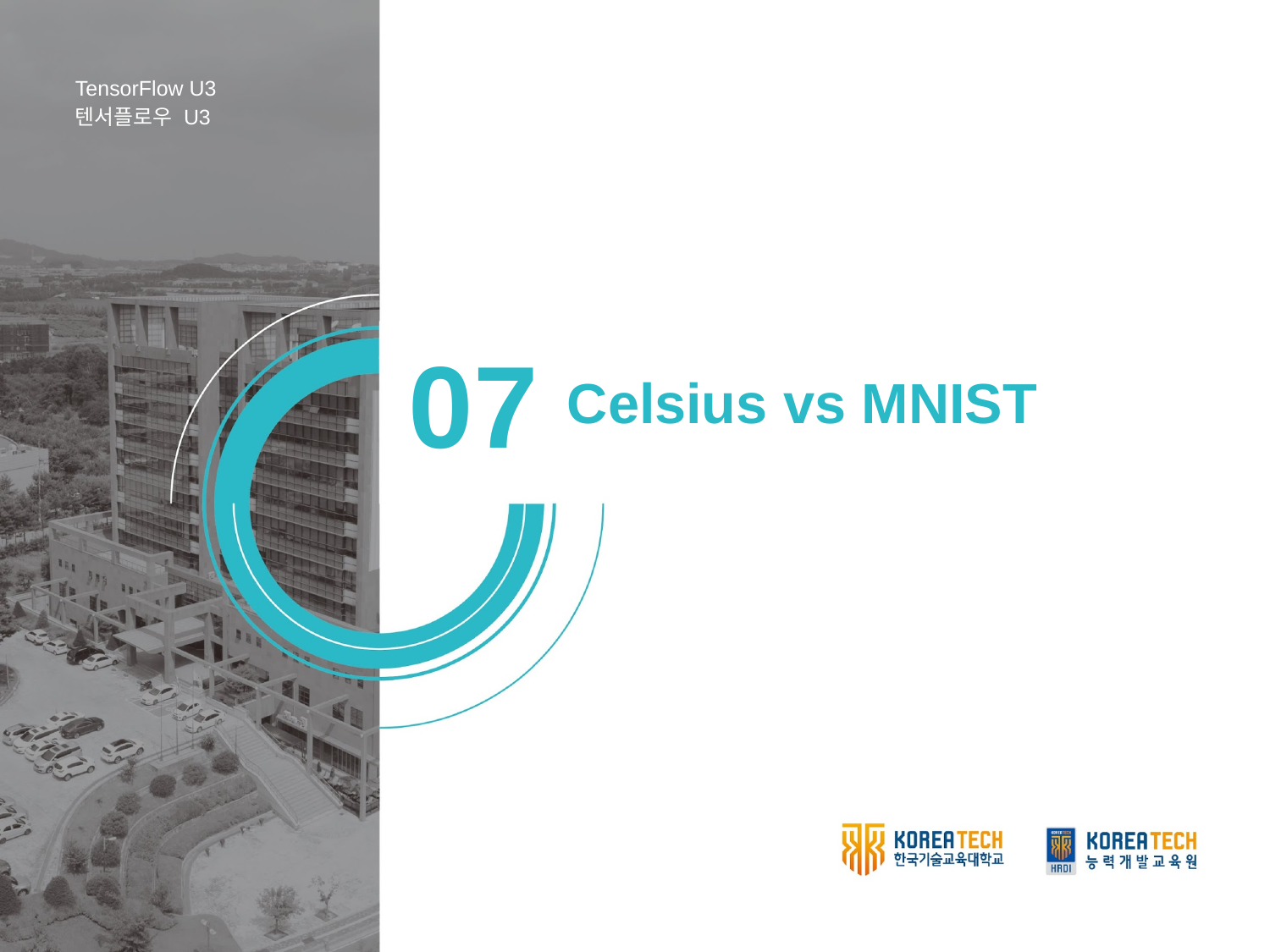

TensorFlow U3
텐서플로우 U3
07
Celsius vs MNIST